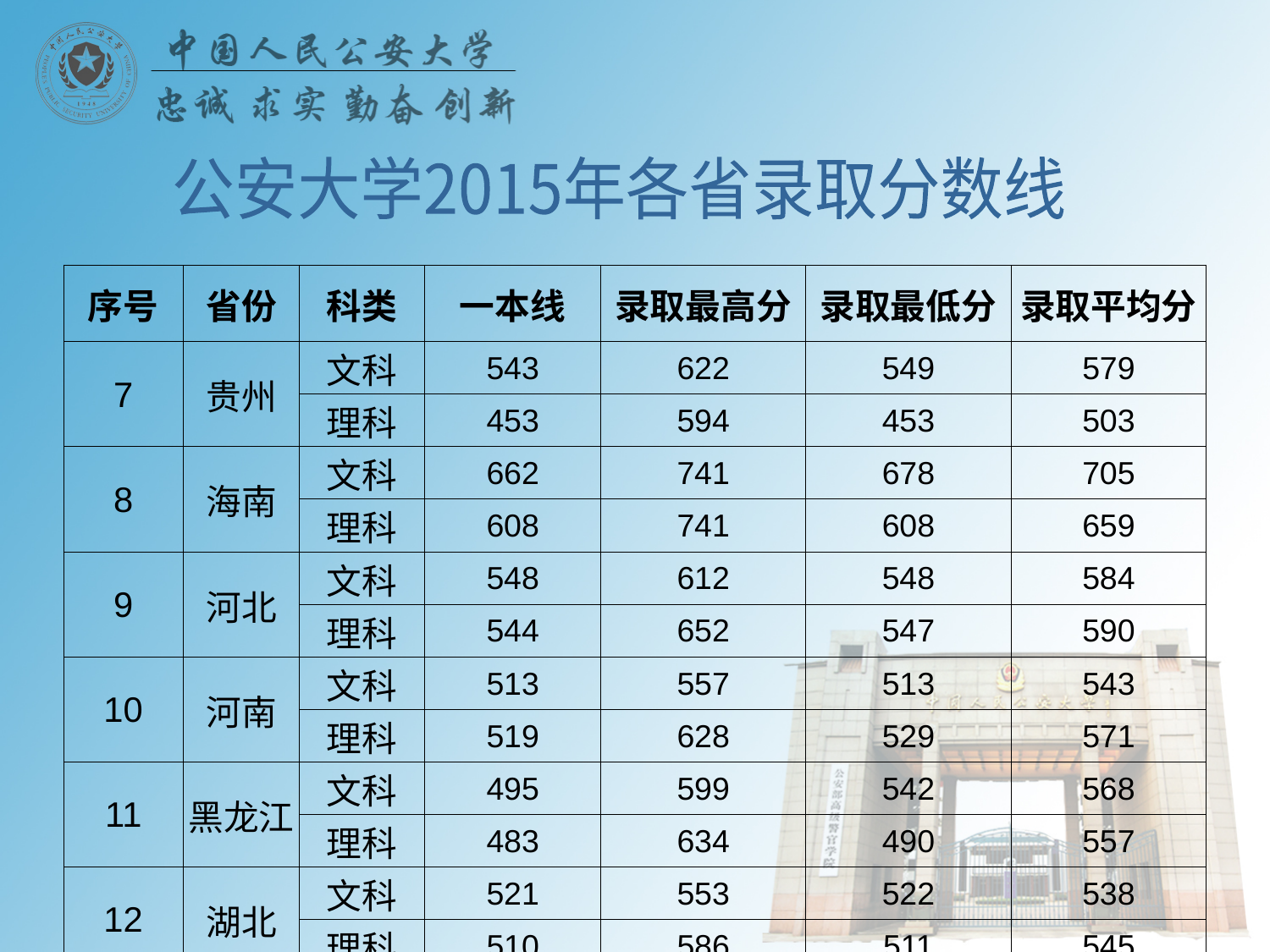

公安大学2015年各省录取分数线
|  |  |  |  |  |  |  |
| --- | --- | --- | --- | --- | --- | --- |
| 序号 | 省份 | 科类 | 一本线 | 录取最高分 | 录取最低分 | 录取平均分 |
| 7 | 贵州 | 文科 | 543 | 622 | 549 | 579 |
|  |  | 理科 | 453 | 594 | 453 | 503 |
| 8 | 海南 | 文科 | 662 | 741 | 678 | 705 |
|  |  | 理科 | 608 | 741 | 608 | 659 |
| 9 | 河北 | 文科 | 548 | 612 | 548 | 584 |
|  |  | 理科 | 544 | 652 | 547 | 590 |
| 10 | 河南 | 文科 | 513 | 557 | 513 | 543 |
|  |  | 理科 | 519 | 628 | 529 | 571 |
| 11 | 黑龙江 | 文科 | 495 | 599 | 542 | 568 |
|  |  | 理科 | 483 | 634 | 490 | 557 |
| 12 | 湖北 | 文科 | 521 | 553 | 522 | 538 |
|  |  | 理科 | 510 | 586 | 511 | 545 |